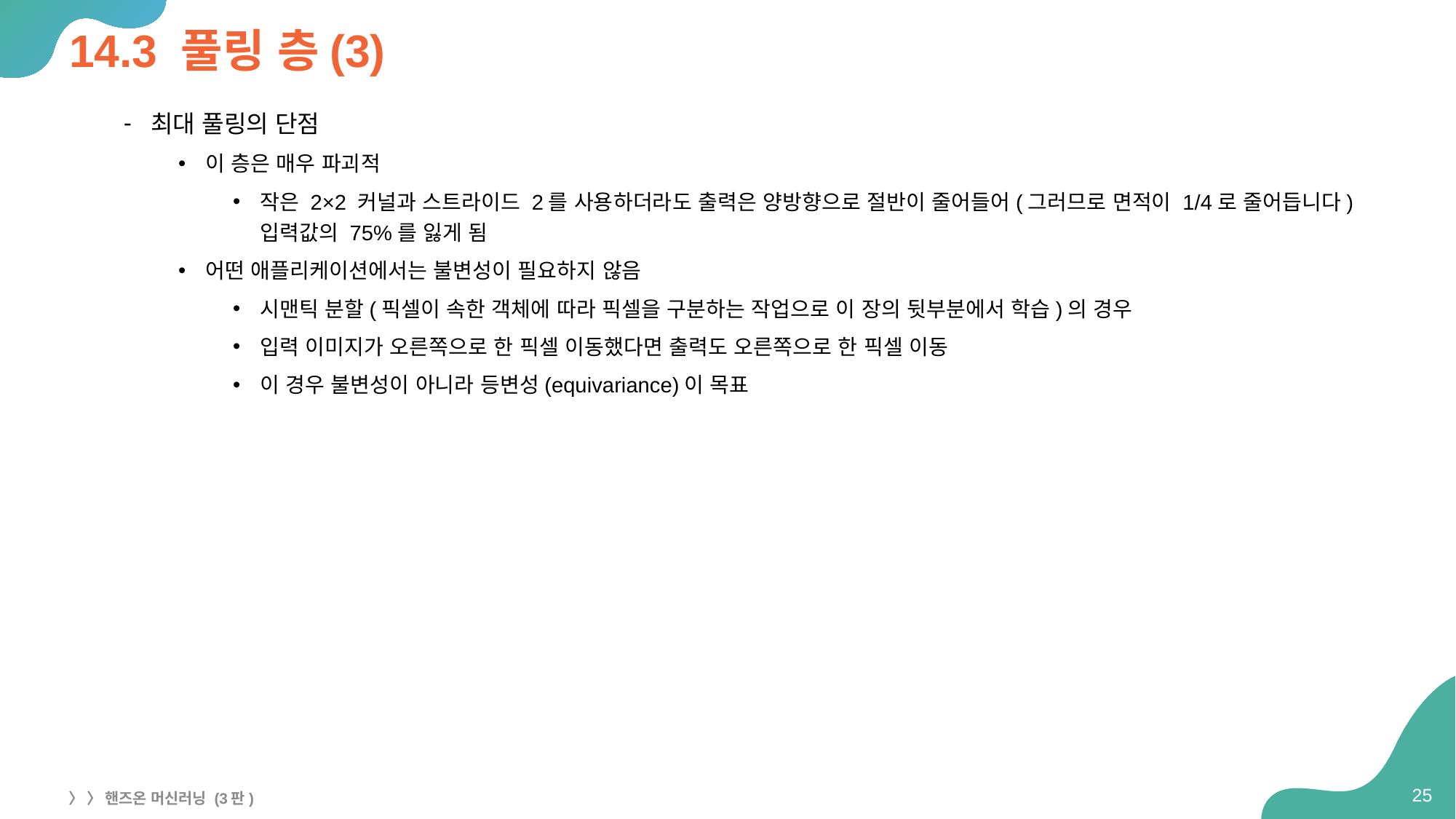

# 14.3 풀링 층(3)
최대 풀링의 단점
이 층은 매우 파괴적
작은 2×2 커널과 스트라이드 2를 사용하더라도 출력은 양방향으로 절반이 줄어들어(그러므로 면적이 1/4로 줄어듭니다) 입력값의 75%를 잃게 됨
어떤 애플리케이션에서는 불변성이 필요하지 않음
시맨틱 분할(픽셀이 속한 객체에 따라 픽셀을 구분하는 작업으로 이 장의 뒷부분에서 학습)의 경우
입력 이미지가 오른쪽으로 한 픽셀 이동했다면 출력도 오른쪽으로 한 픽셀 이동
이 경우 불변성이 아니라 등변성(equivariance)이 목표
25
〉 〉 핸즈온 머신러닝 (3판)